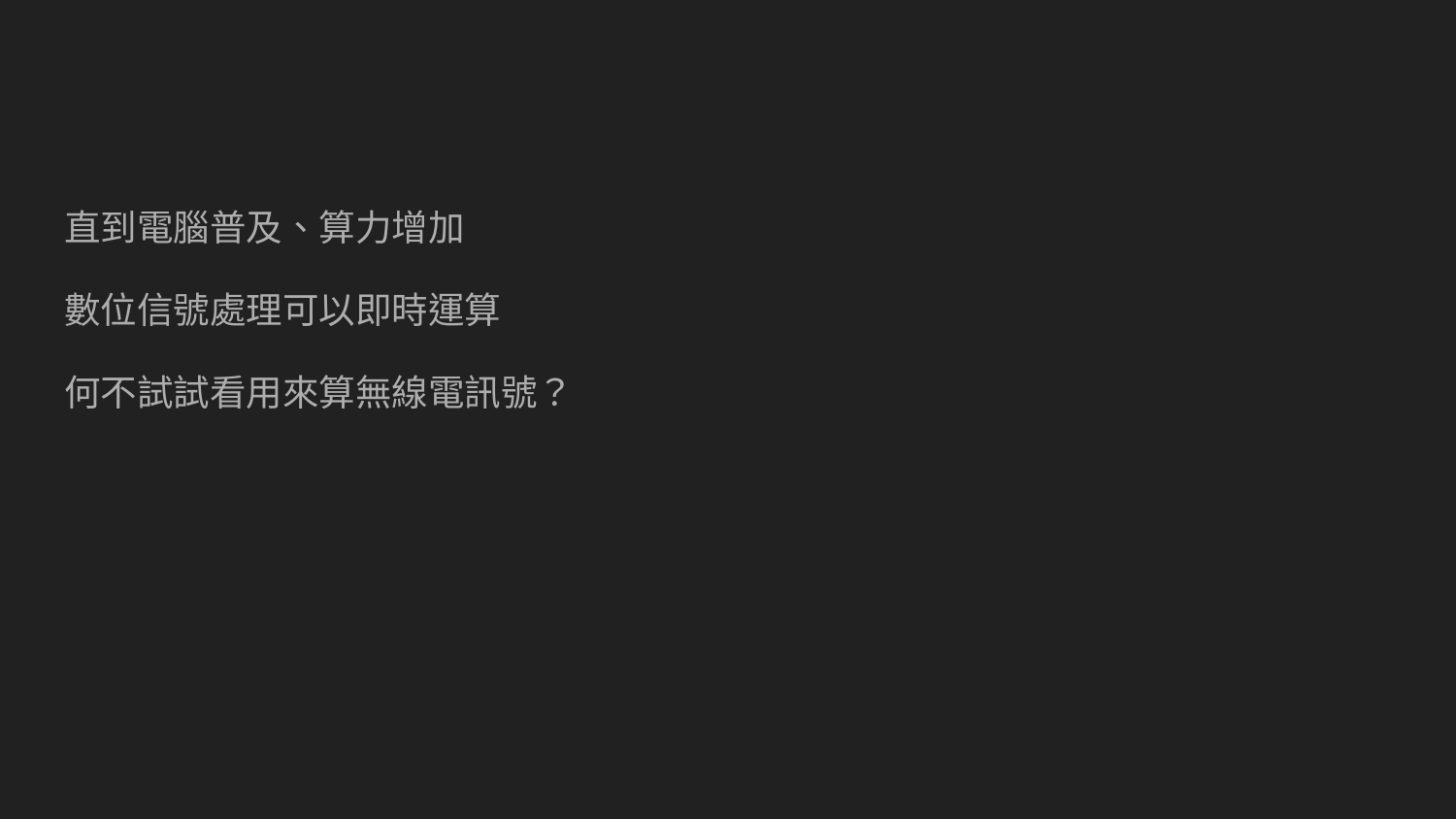

#
直到電腦普及、算力增加
數位信號處理可以即時運算
何不試試看用來算無線電訊號？